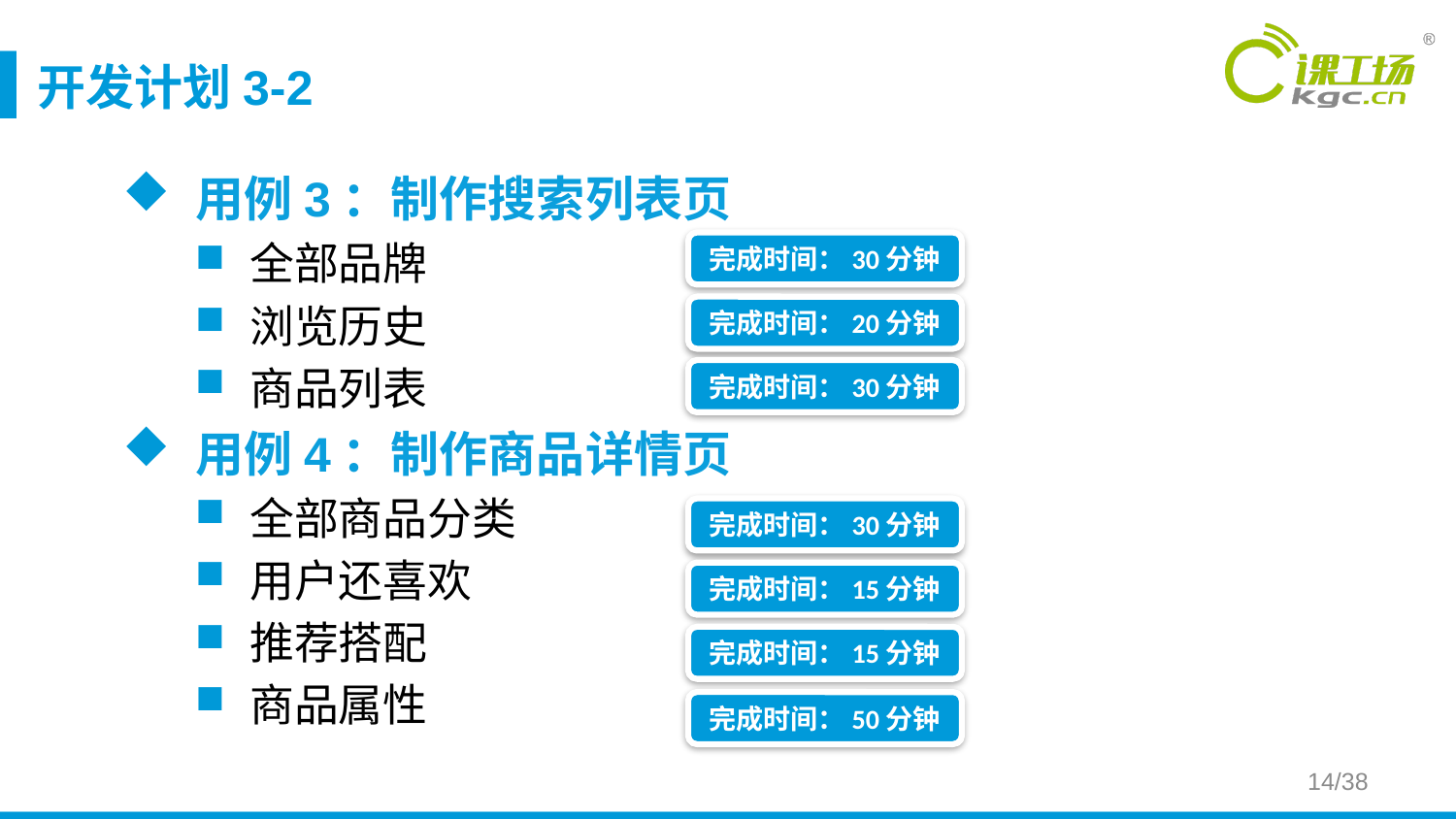

# 开发计划3-2
用例3：制作搜索列表页
全部品牌
浏览历史
商品列表
用例4：制作商品详情页
全部商品分类
用户还喜欢
推荐搭配
商品属性
完成时间：30分钟
完成时间：20分钟
完成时间：30分钟
完成时间：30分钟
完成时间：15分钟
完成时间：15分钟
完成时间：50分钟
14/38